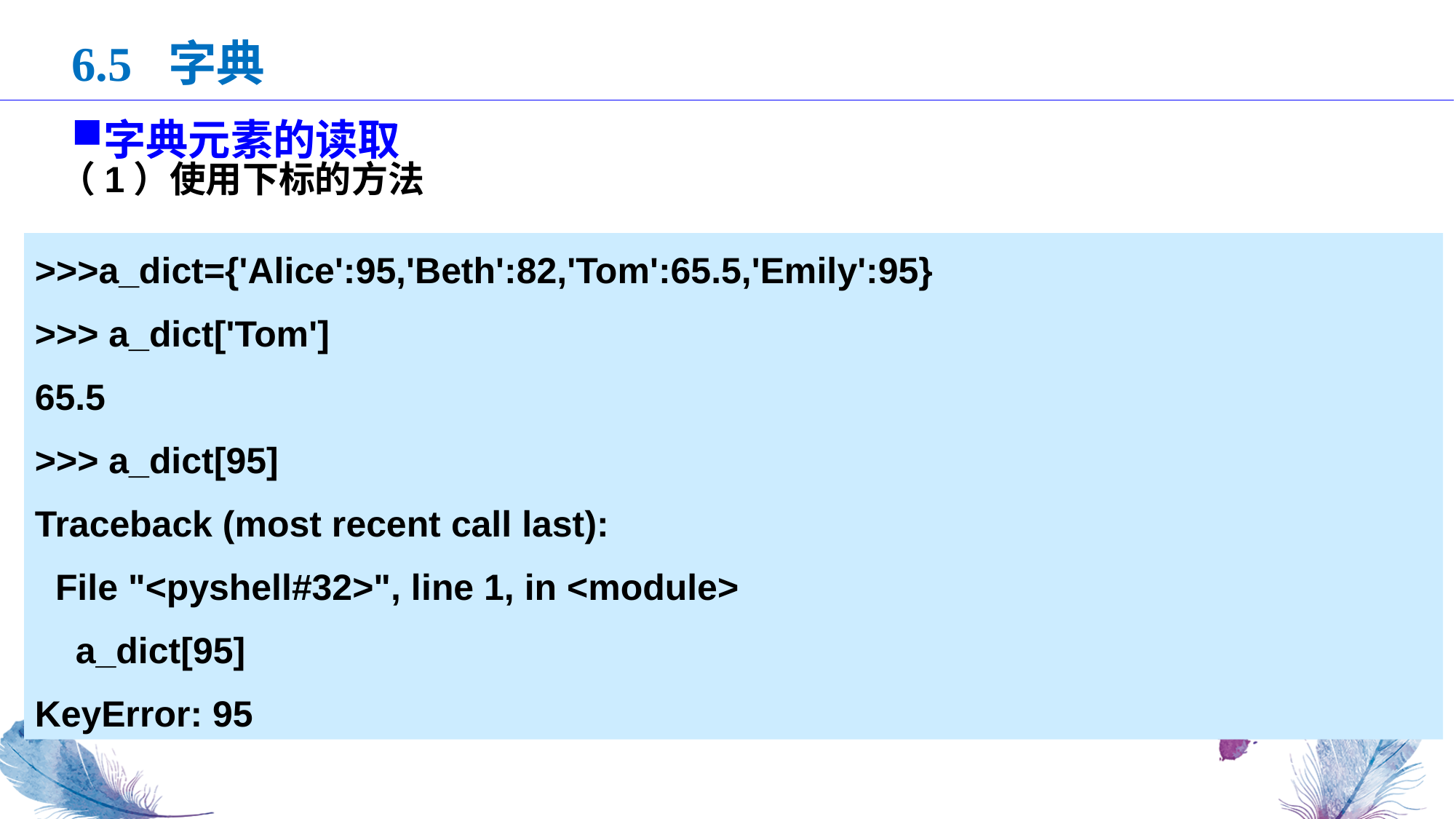

6.5  字典
字典元素的读取
（1）使用下标的方法
>>>a_dict={'Alice':95,'Beth':82,'Tom':65.5,'Emily':95}
>>> a_dict['Tom']
65.5
>>> a_dict[95]
Traceback (most recent call last):
  File "<pyshell#32>", line 1, in <module>
    a_dict[95]
KeyError: 95